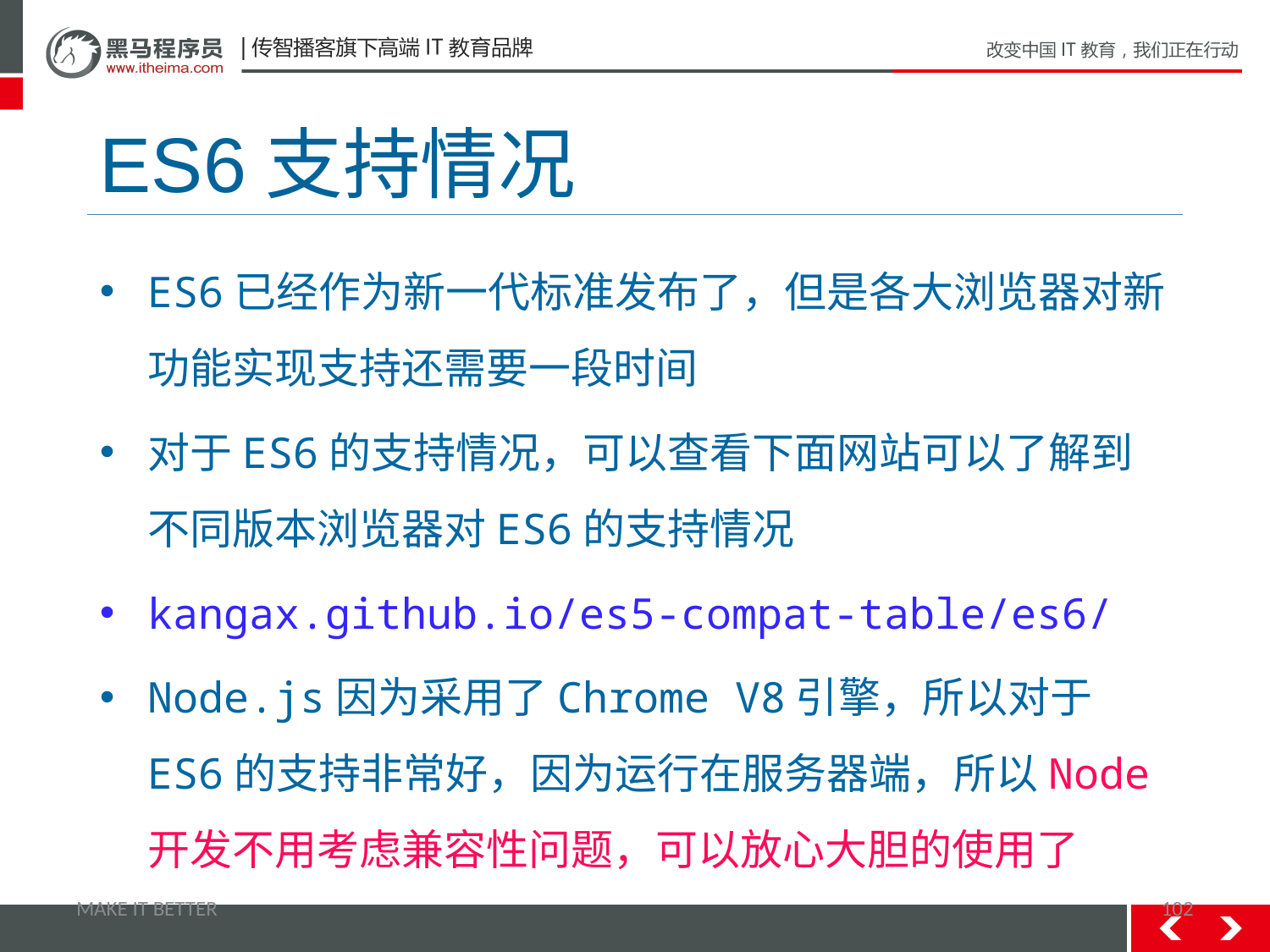

# ES6支持情况
ES6已经作为新一代标准发布了，但是各大浏览器对新功能实现支持还需要一段时间
对于ES6的支持情况，可以查看下面网站可以了解到不同版本浏览器对ES6的支持情况
kangax.github.io/es5-compat-table/es6/
Node.js因为采用了Chrome V8引擎，所以对于ES6的支持非常好，因为运行在服务器端，所以Node开发不用考虑兼容性问题，可以放心大胆的使用了

MAKE IT BETTER
102